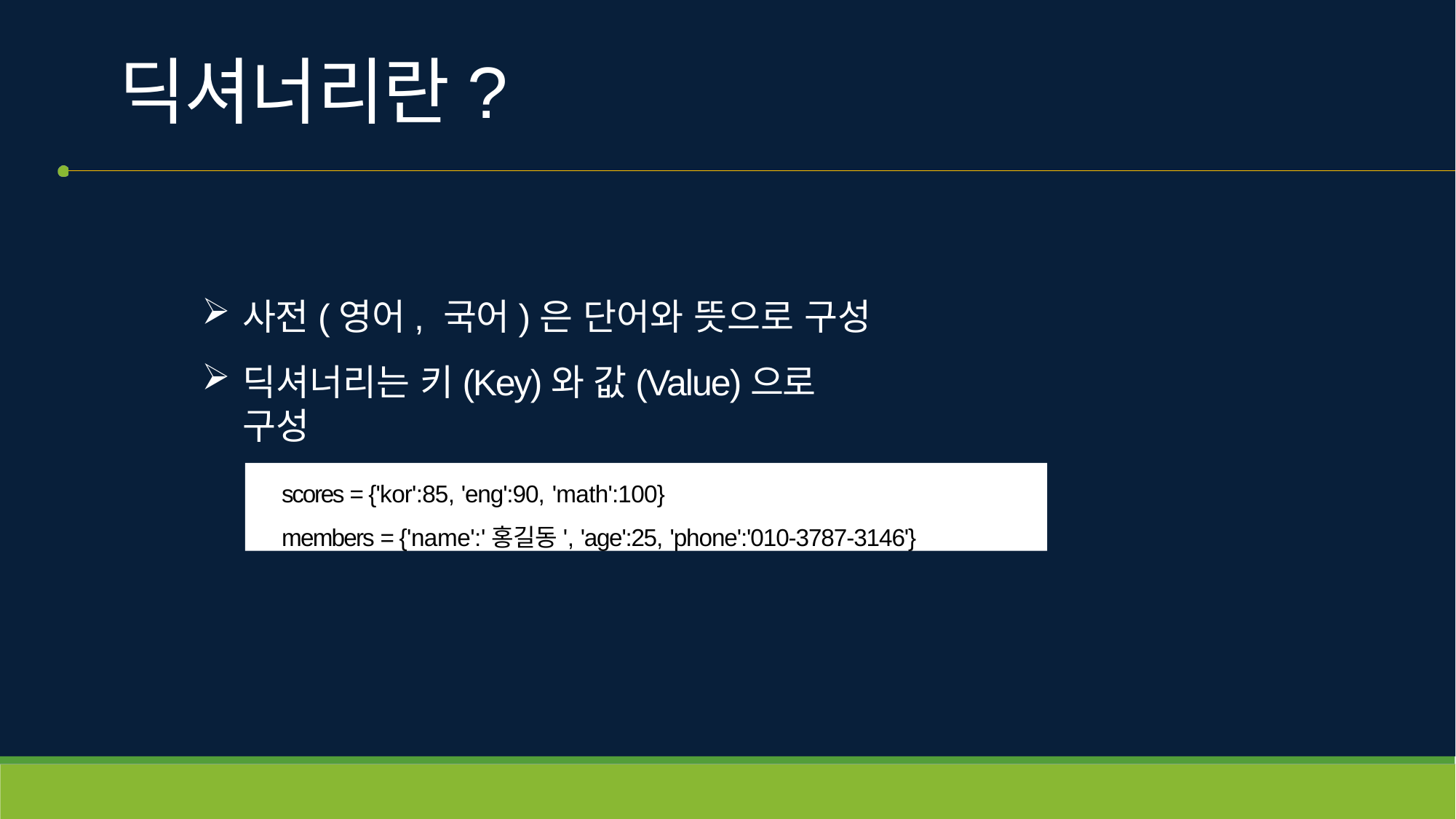

# 딕셔너리란?

사전(영어, 국어)은 단어와 뜻으로 구성
딕셔너리는 키(Key)와 값(Value)으로 구성
scores = {'kor':85, 'eng':90, 'math':100}
members = {'name':'홍길동', 'age':25, 'phone':'010-3787-3146'}